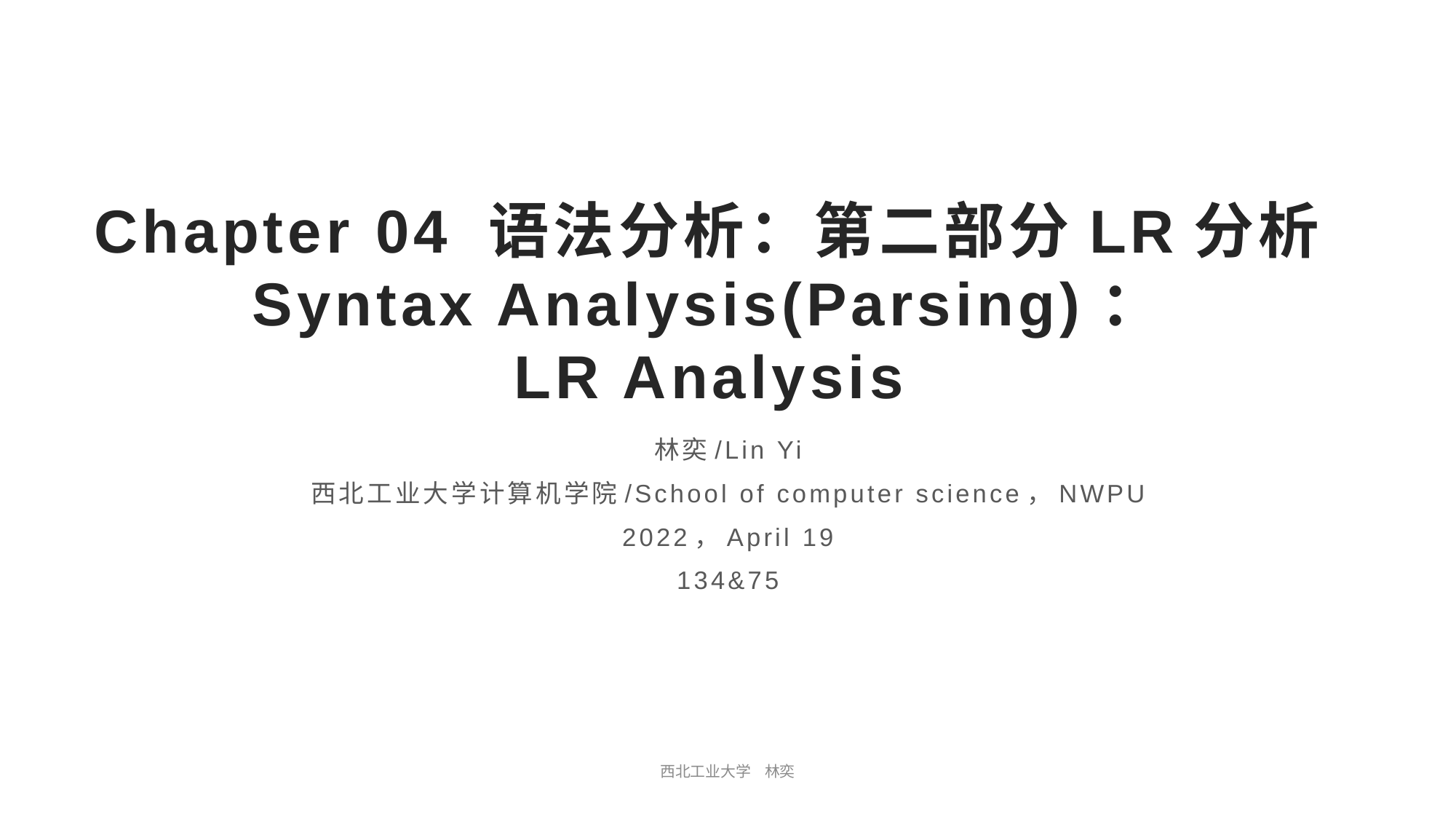

# Chapter 04 语法分析：第二部分LR分析 Syntax Analysis(Parsing)： LR Analysis
林奕/Lin Yi
西北工业大学计算机学院/School of computer science，NWPU
2022，April 19
134&75
西北工业大学    林奕
1